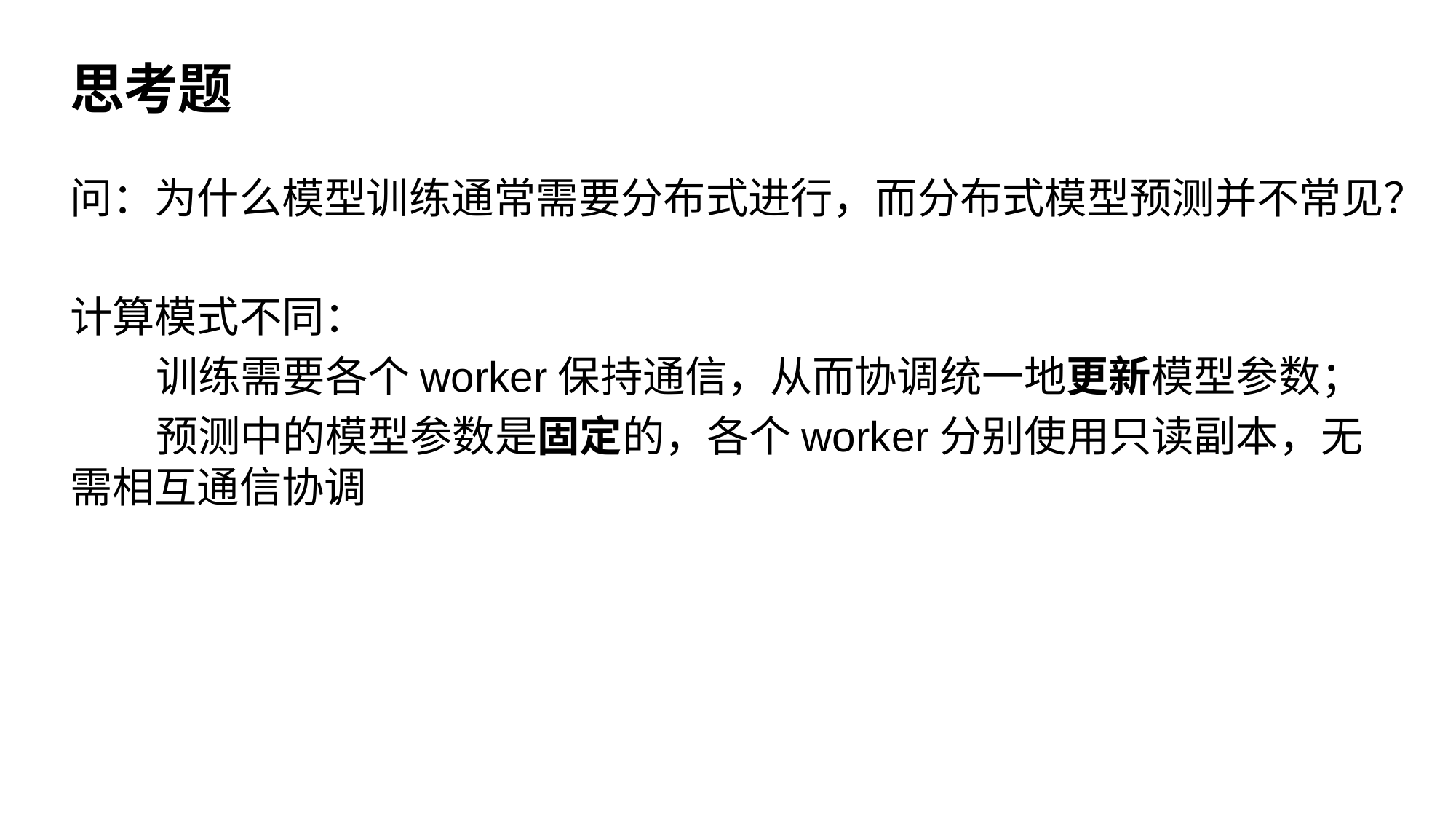

# 思考题
问：为什么模型训练通常需要分布式进行，而分布式模型预测并不常见？

计算模式不同：
        训练需要各个worker保持通信，从而协调统一地更新模型参数；
        预测中的模型参数是固定的，各个worker分别使用只读副本，无需相互通信协调